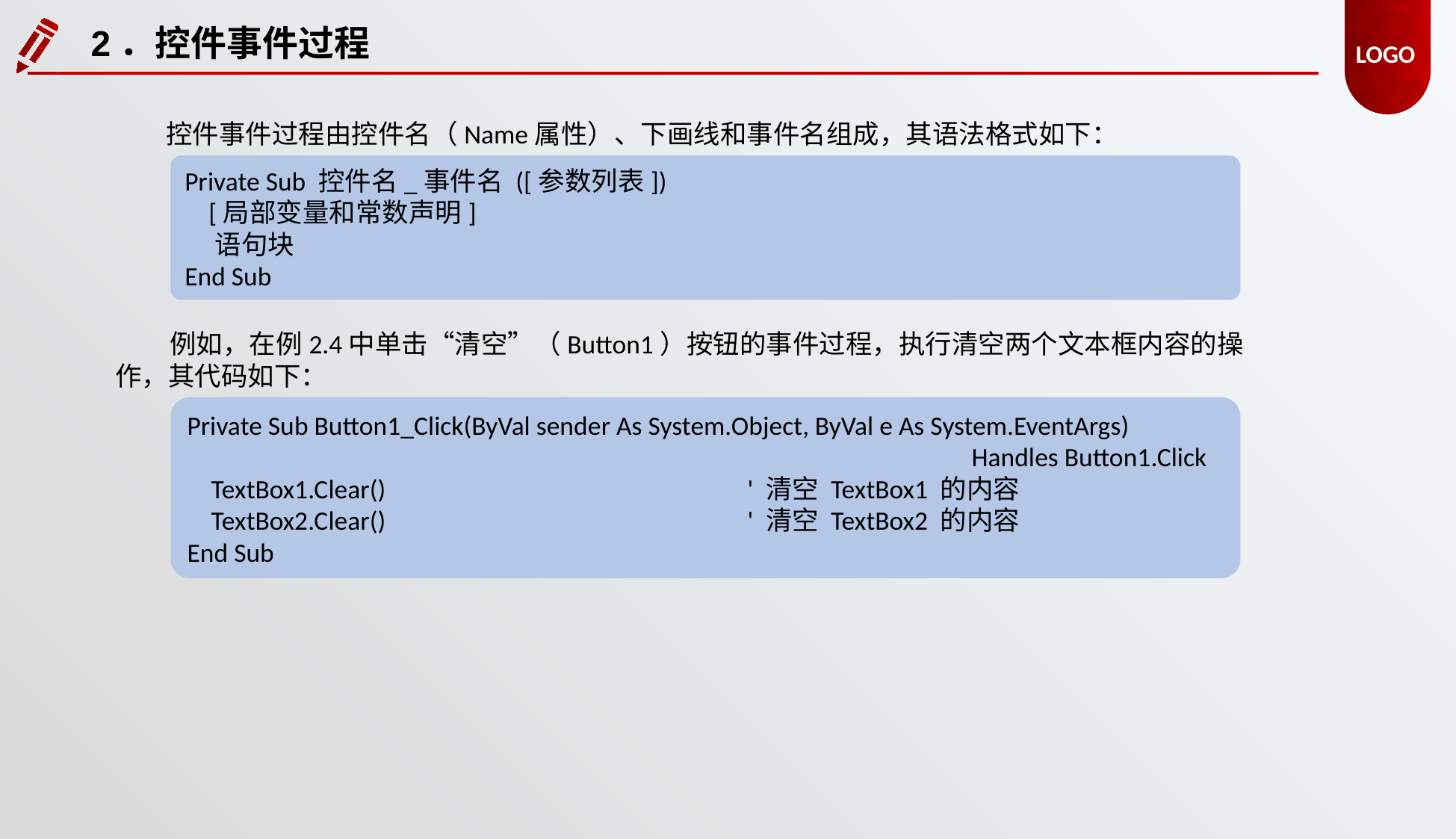

2．控件事件过程
控件事件过程由控件名（Name属性）、下画线和事件名组成，其语法格式如下：
Private Sub 控件名_事件名 ([参数列表])
    [局部变量和常数声明]
    语句块
End Sub
例如，在例2.4中单击“清空”（Button1）按钮的事件过程，执行清空两个文本框内容的操作，其代码如下：
Private Sub Button1_Click(ByVal sender As System.Object, ByVal e As System.EventArgs)
							Handles Button1.Click
    TextBox1.Clear()                          		' 清空 TextBox1 的内容
    TextBox2.Clear()                          		' 清空 TextBox2 的内容
End Sub